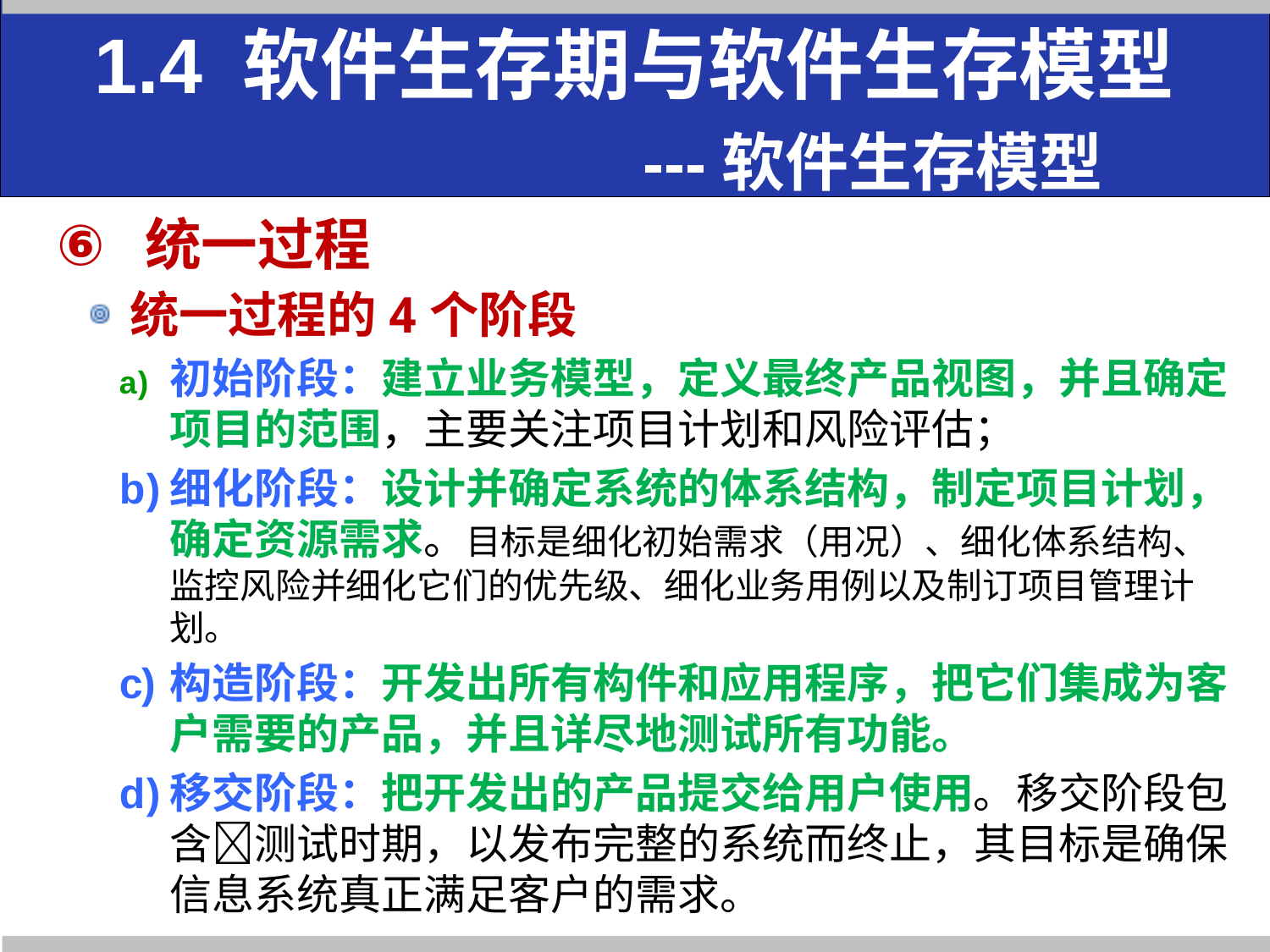

# 1.4 软件生存期与软件生存模型 ---软件生存模型
统一过程
统一过程的4个阶段
初始阶段：建立业务模型，定义最终产品视图，并且确定项目的范围，主要关注项目计划和风险评估；
细化阶段：设计并确定系统的体系结构，制定项目计划，确定资源需求。目标是细化初始需求（用况）、细化体系结构、监控风险并细化它们的优先级、细化业务用例以及制订项目管理计划。
构造阶段：开发出所有构件和应用程序，把它们集成为客户需要的产品，并且详尽地测试所有功能。
移交阶段：把开发出的产品提交给用户使用。移交阶段包含β测试时期，以发布完整的系统而终止，其目标是确保信息系统真正满足客户的需求。

84